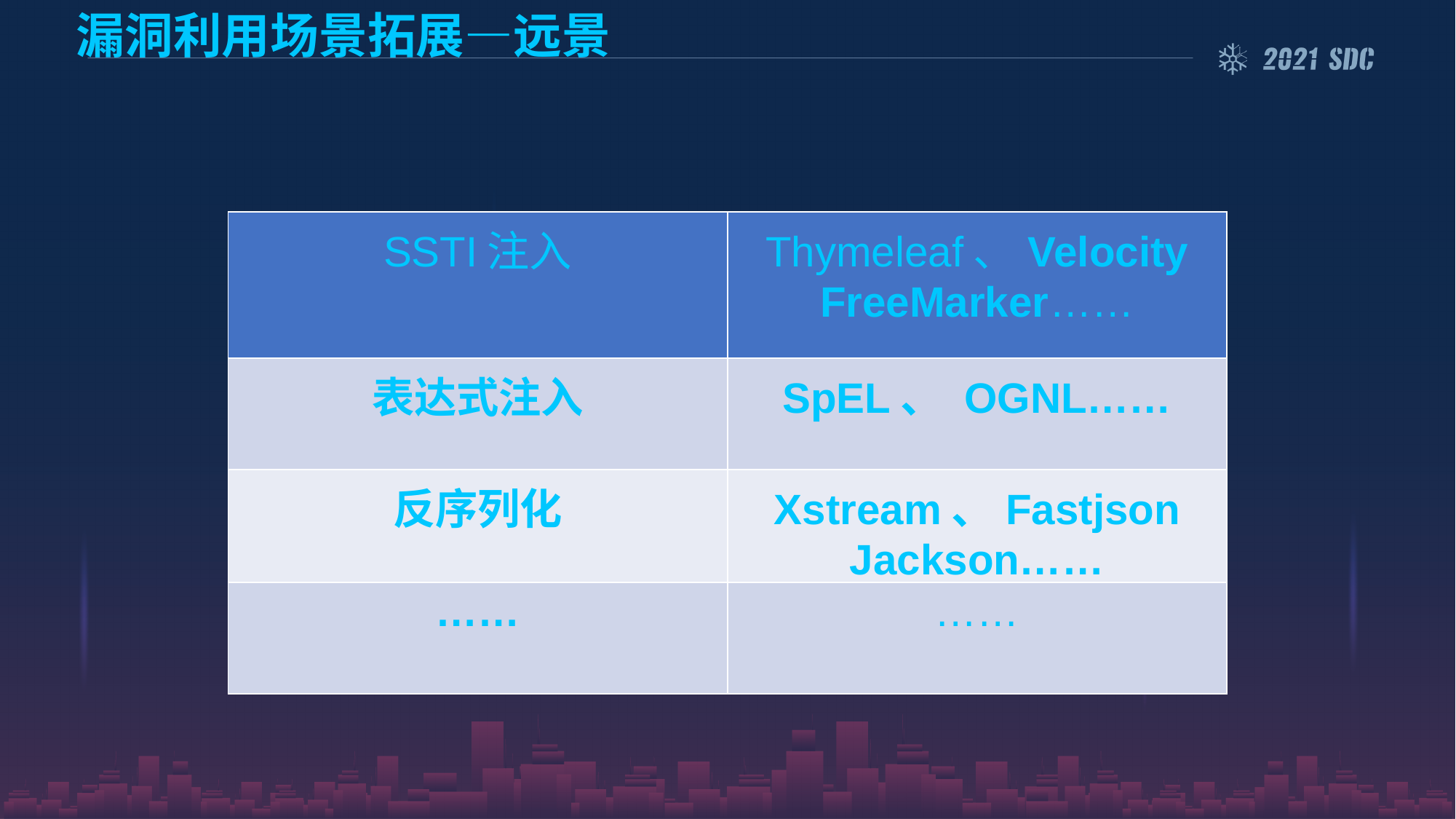

漏洞利用场景拓展—远景
| SSTI注入 | Thymeleaf、Velocity FreeMarker…… |
| --- | --- |
| 表达式注入 | SpEL、 OGNL…… |
| 反序列化 | Xstream、Fastjson Jackson…… |
| …… | …… |